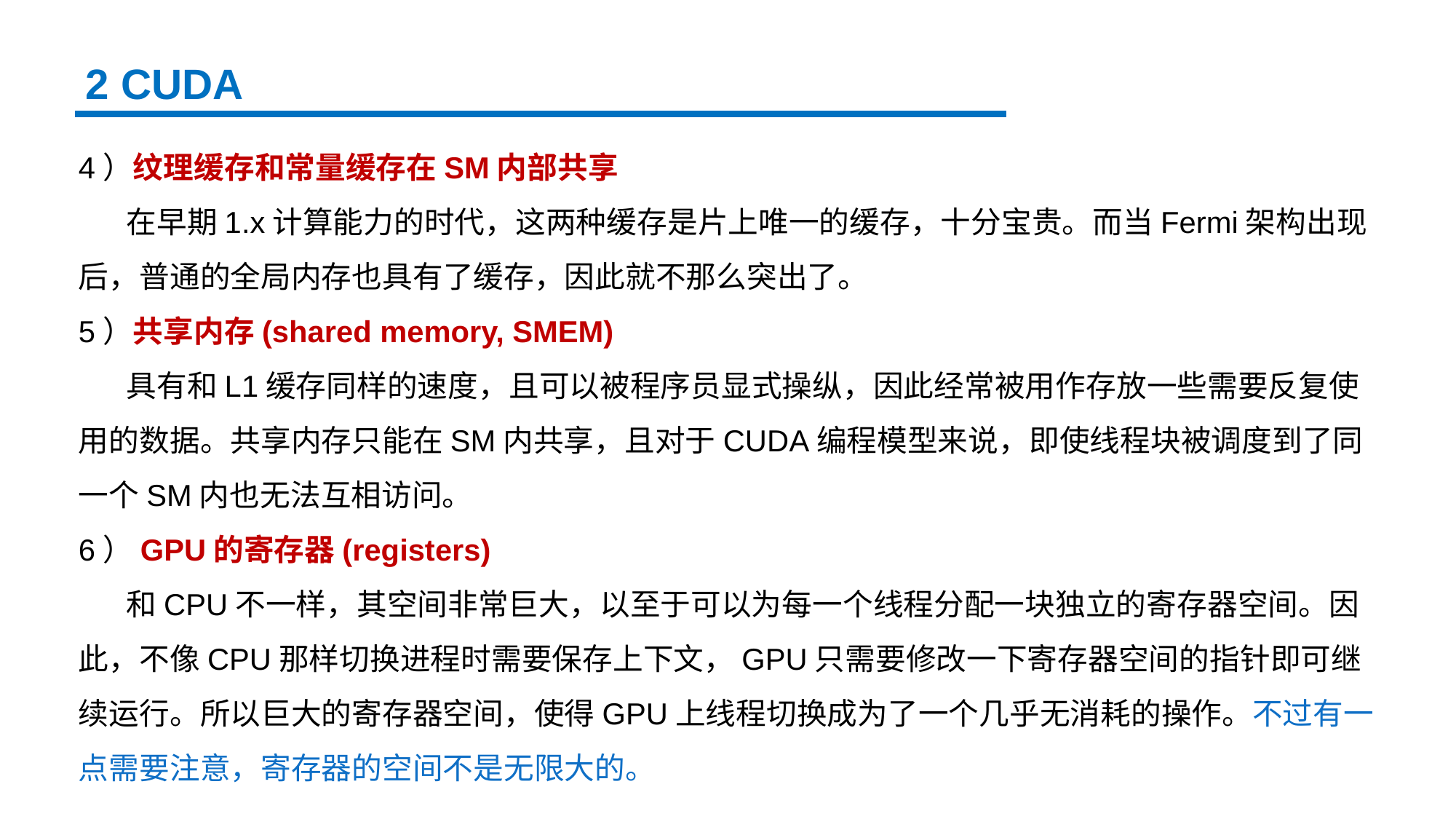

2 CUDA
4）纹理缓存和常量缓存在SM内部共享
      在早期1.x计算能力的时代，这两种缓存是片上唯一的缓存，十分宝贵。而当Fermi架构出现后，普通的全局内存也具有了缓存，因此就不那么突出了。
5）共享内存(shared memory, SMEM)
      具有和L1缓存同样的速度，且可以被程序员显式操纵，因此经常被用作存放一些需要反复使用的数据。共享内存只能在SM内共享，且对于CUDA编程模型来说，即使线程块被调度到了同一个SM内也无法互相访问。
6）GPU的寄存器(registers)
      和CPU不一样，其空间非常巨大，以至于可以为每一个线程分配一块独立的寄存器空间。因此，不像CPU那样切换进程时需要保存上下文，GPU只需要修改一下寄存器空间的指针即可继续运行。所以巨大的寄存器空间，使得GPU上线程切换成为了一个几乎无消耗的操作。不过有一点需要注意，寄存器的空间不是无限大的。